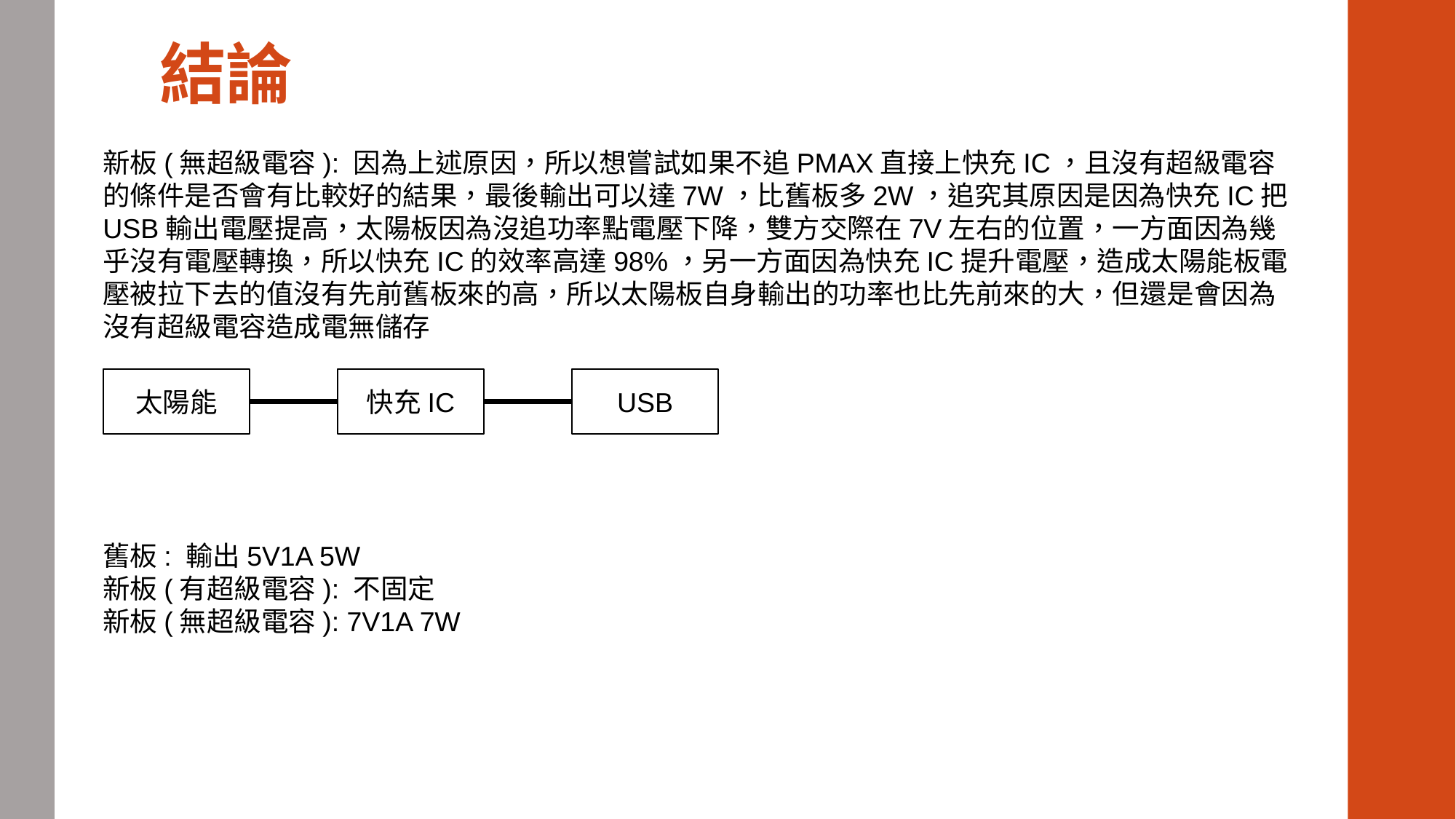

# 結論
新板(無超級電容): 因為上述原因，所以想嘗試如果不追PMAX直接上快充IC，且沒有超級電容的條件是否會有比較好的結果，最後輸出可以達7W，比舊板多2W，追究其原因是因為快充IC把USB輸出電壓提高，太陽板因為沒追功率點電壓下降，雙方交際在7V左右的位置，一方面因為幾乎沒有電壓轉換，所以快充IC的效率高達98%，另一方面因為快充IC提升電壓，造成太陽能板電壓被拉下去的值沒有先前舊板來的高，所以太陽板自身輸出的功率也比先前來的大，但還是會因為沒有超級電容造成電無儲存

太陽能
快充IC
USB
舊板: 輸出5V1A 5W
新板(有超級電容): 不固定
新板(無超級電容): 7V1A 7W